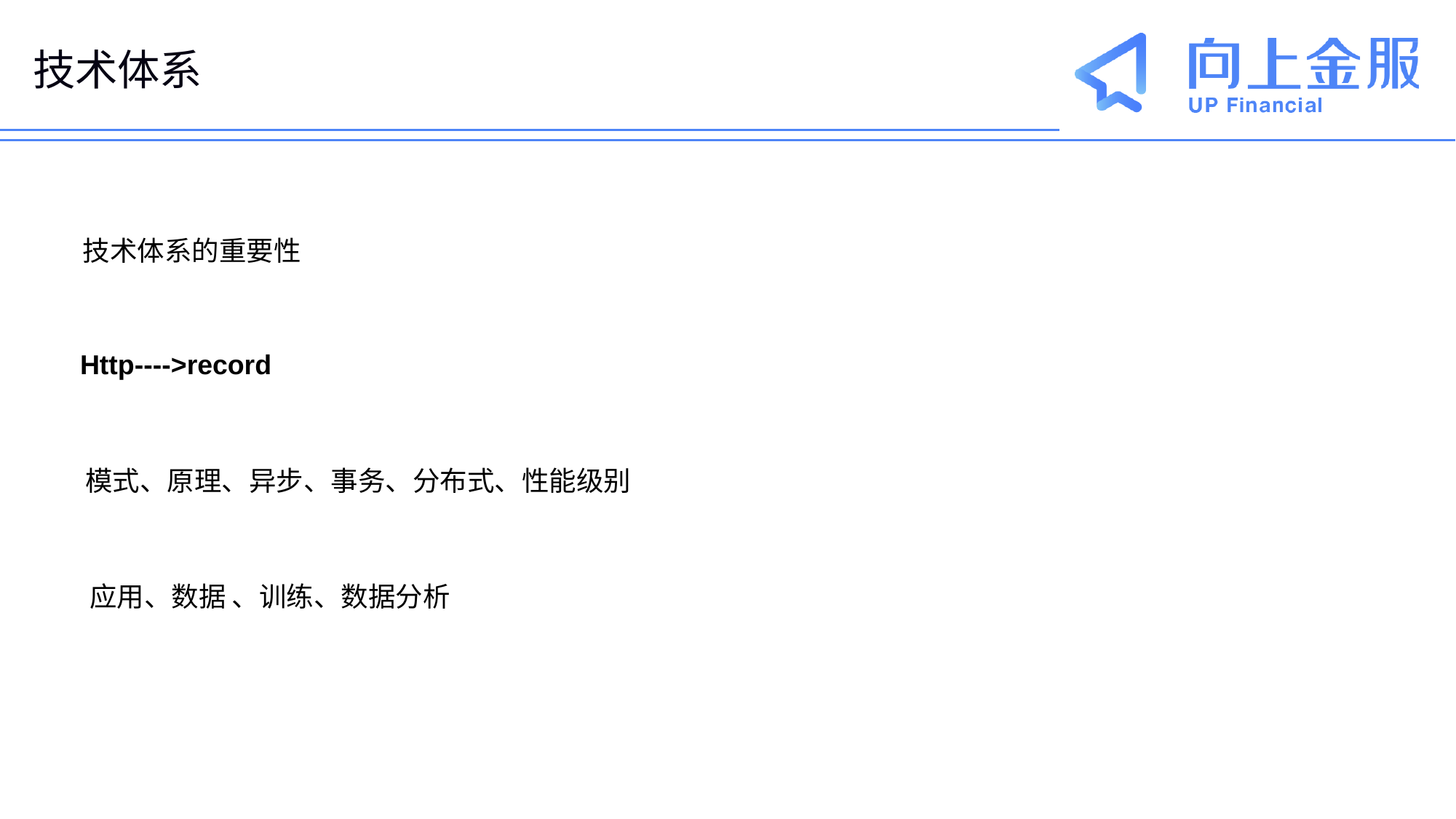

# 技术体系
技术体系的重要性
Http---->record
模式、原理、异步、事务、分布式、性能级别
应用、数据 、训练、数据分析